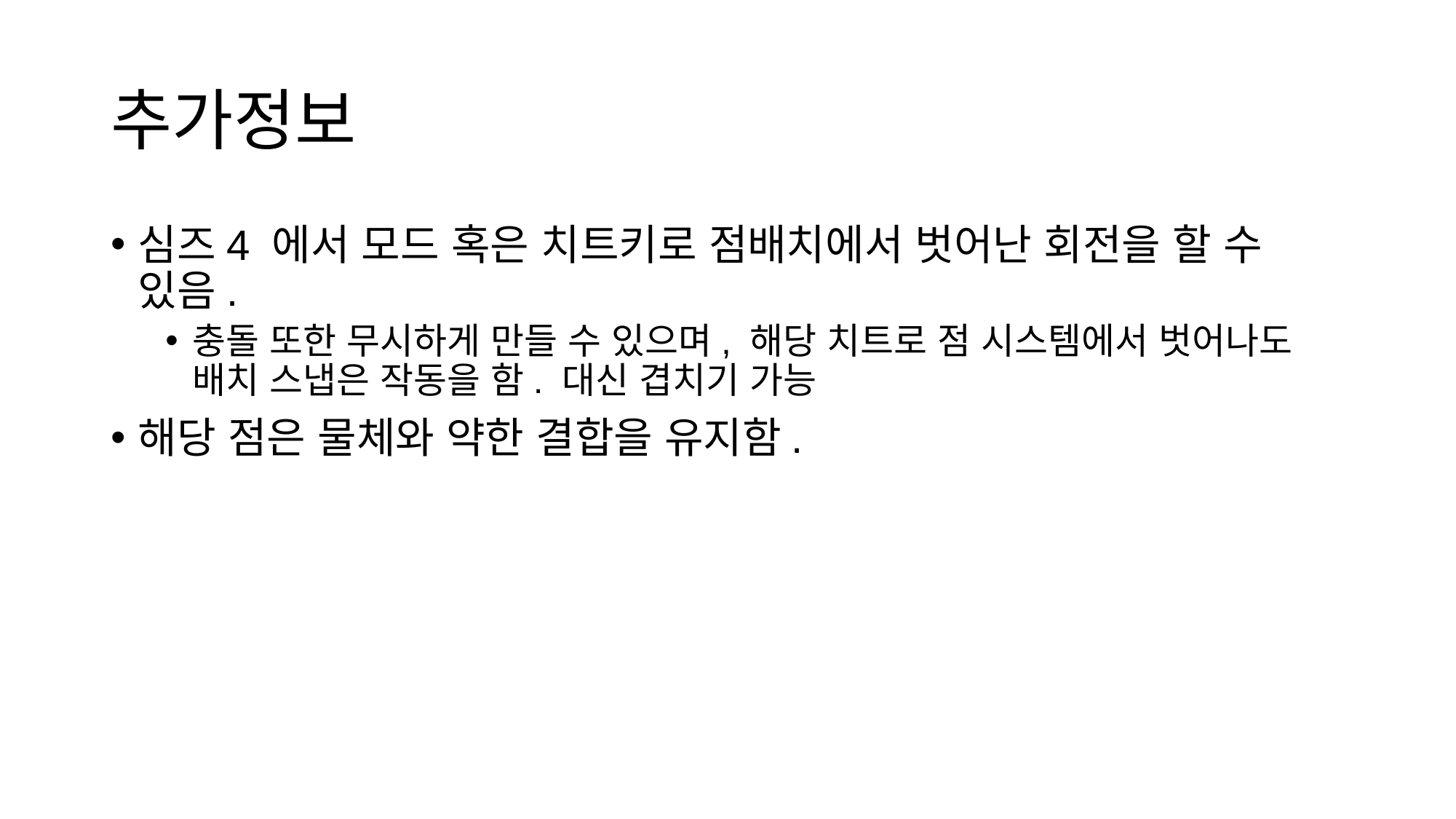

# 추가정보
심즈4 에서 모드 혹은 치트키로 점배치에서 벗어난 회전을 할 수 있음.
충돌 또한 무시하게 만들 수 있으며, 해당 치트로 점 시스템에서 벗어나도 배치 스냅은 작동을 함. 대신 겹치기 가능
해당 점은 물체와 약한 결합을 유지함.